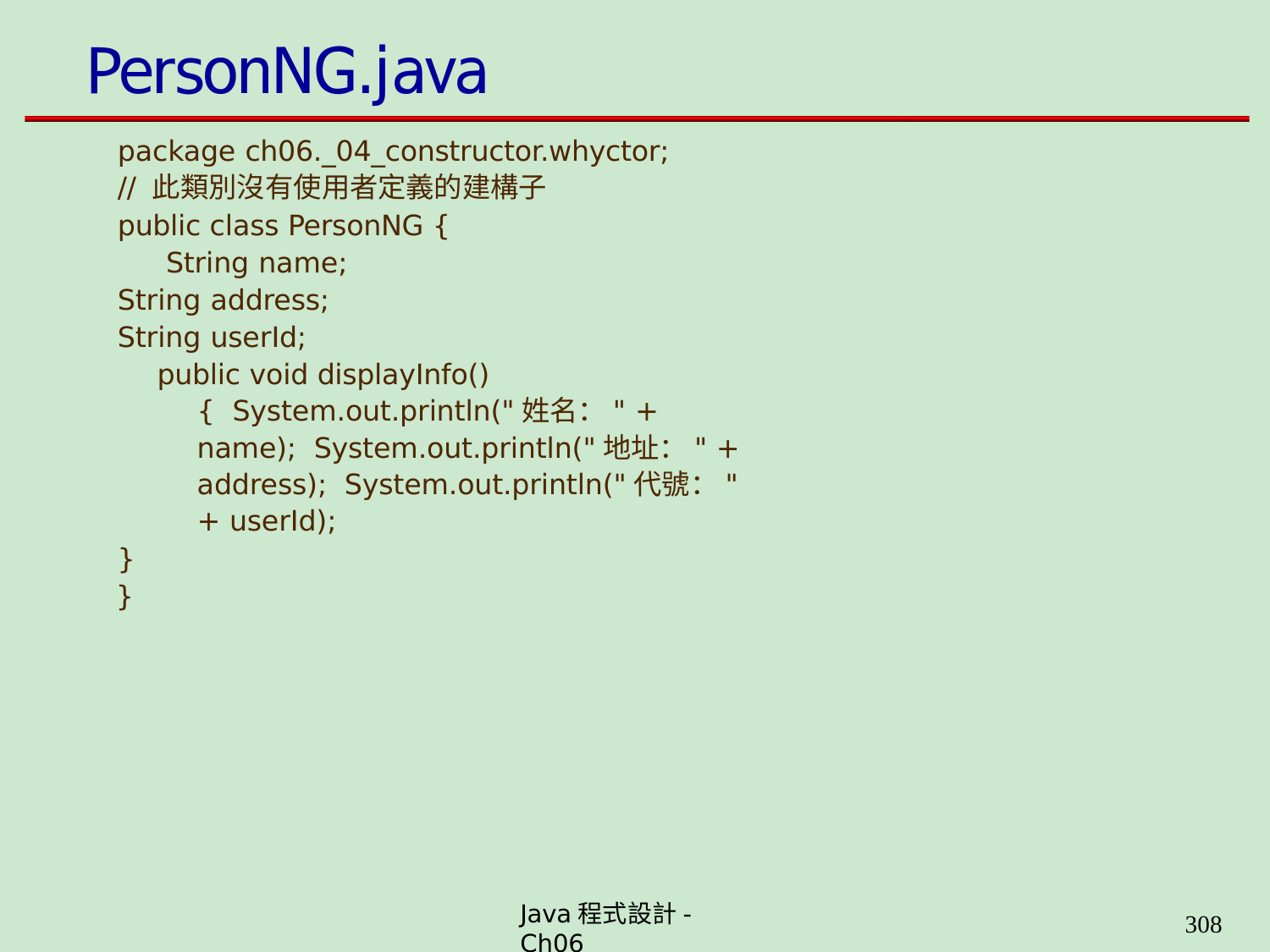

# PersonNG.java
package ch06._04_constructor.whyctor;
// 此類別沒有使用者定義的建構子
public class PersonNG {  String name;
String address;
String userId;
public void displayInfo(){  System.out.println("姓名：" + name);  System.out.println("地址：" + address);  System.out.println("代號：" + userId);
}
}
Java程式設計-Ch06
308